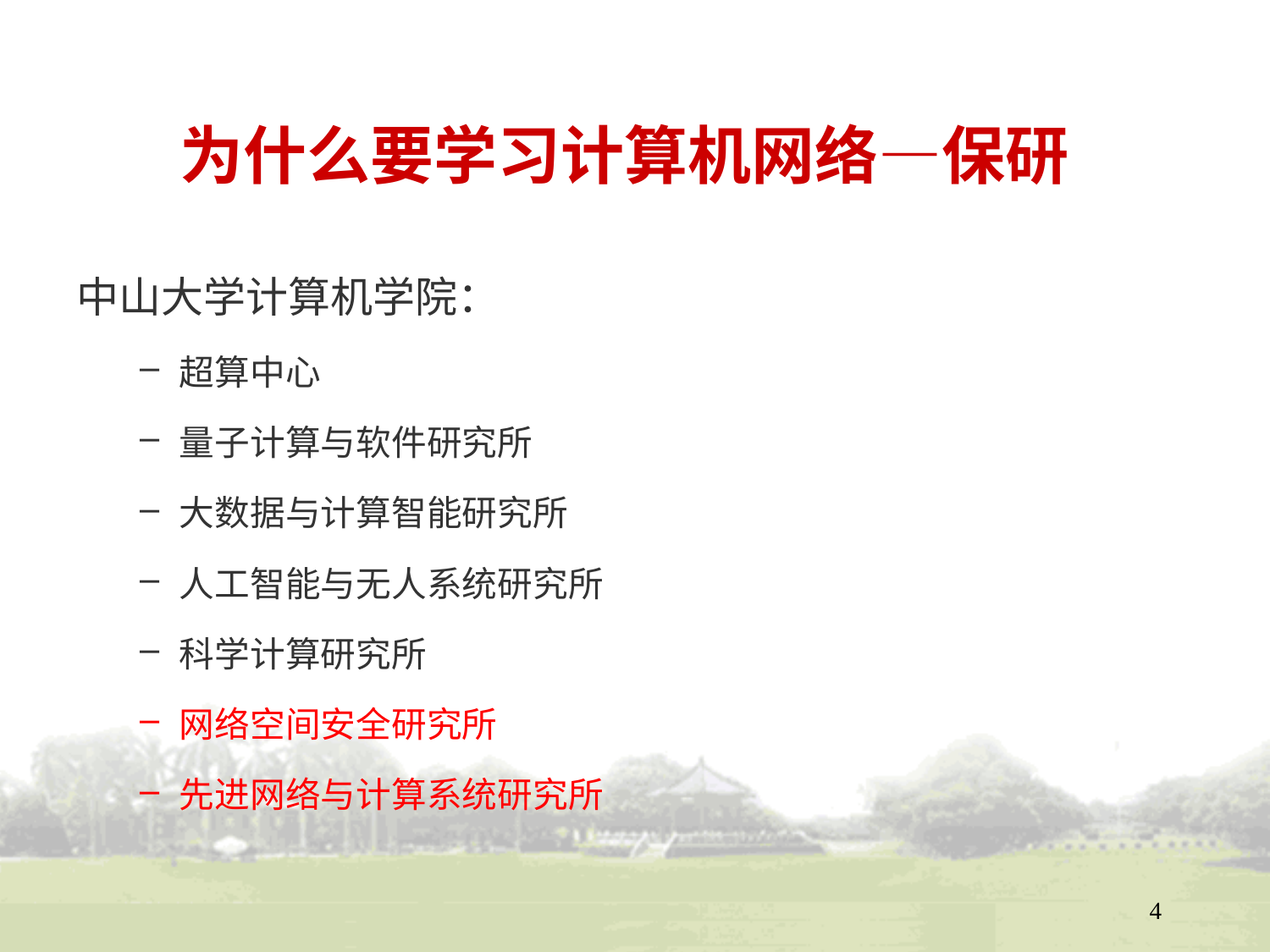

# 为什么要学习计算机网络—保研
中山大学计算机学院：
超算中心
量子计算与软件研究所
大数据与计算智能研究所
人工智能与无人系统研究所
科学计算研究所
网络空间安全研究所
先进网络与计算系统研究所
4